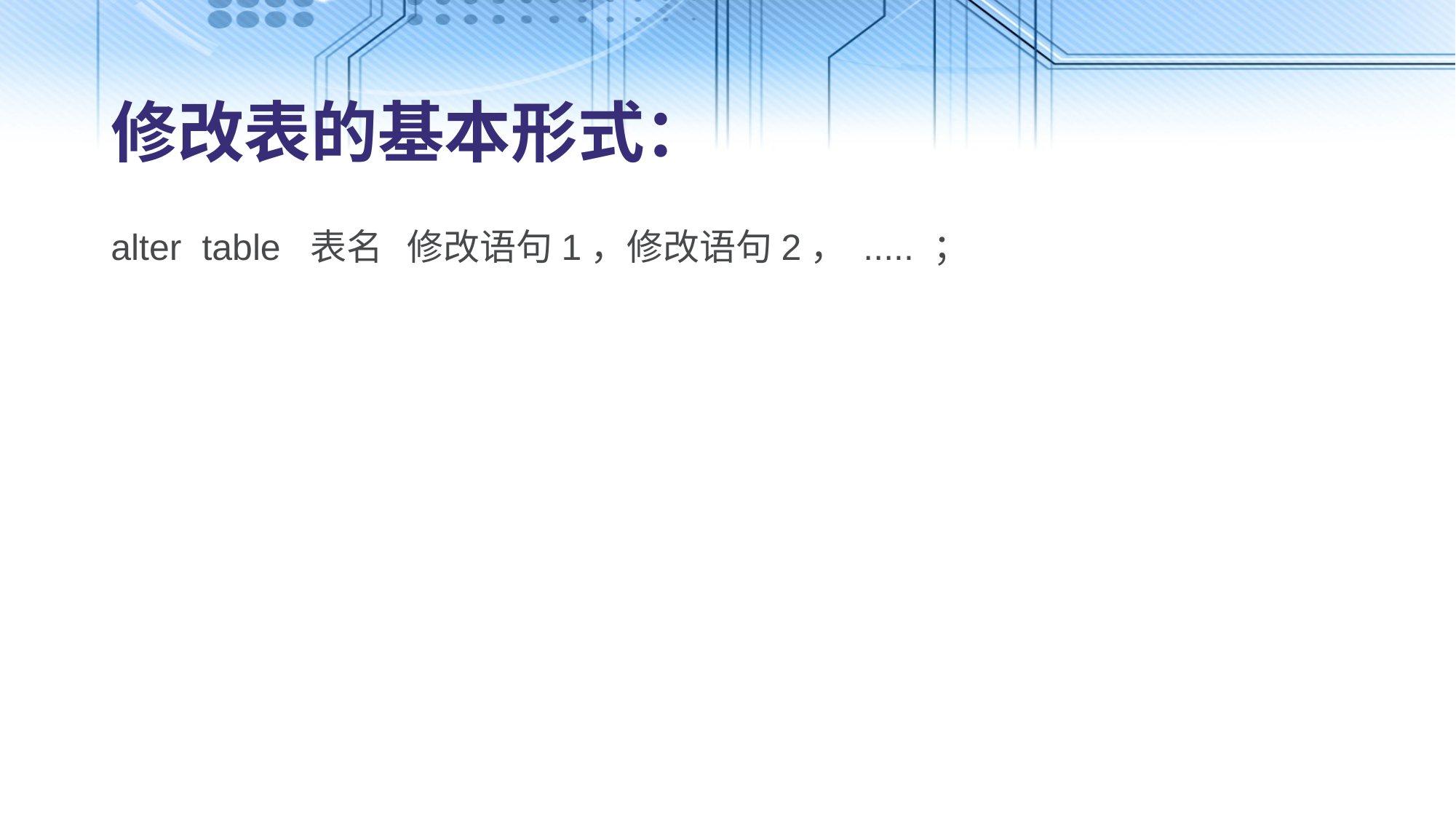

# 修改表的基本形式：
alter  table  表名   修改语句1，修改语句2， ..... ；